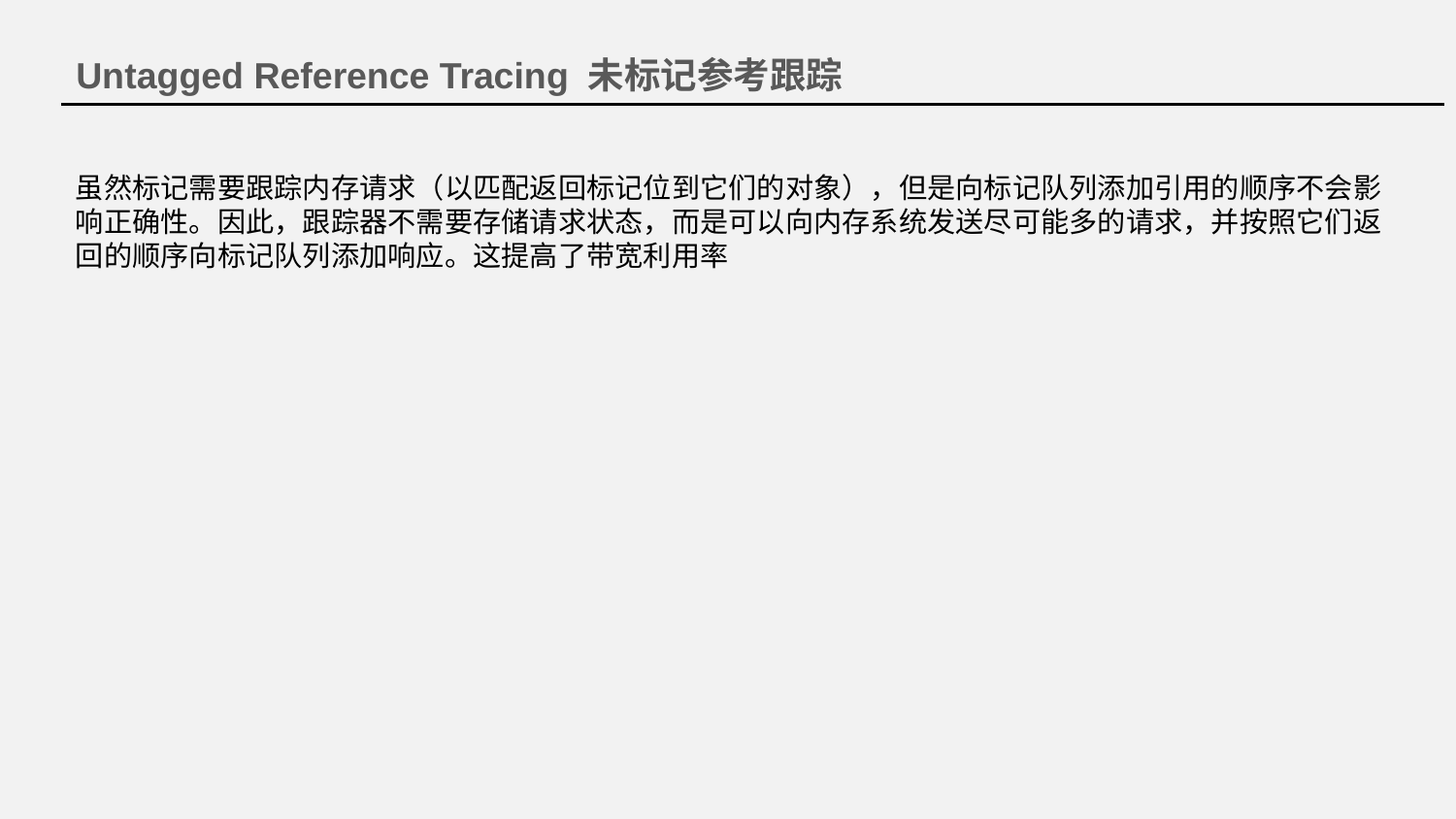

Untagged Reference Tracing 未标记参考跟踪

虽然标记需要跟踪内存请求（以匹配返回标记位到它们的对象），但是向标记队列添加引用的顺序不会影响正确性。因此，跟踪器不需要存储请求状态，而是可以向内存系统发送尽可能多的请求，并按照它们返回的顺序向标记队列添加响应。这提高了带宽利用率